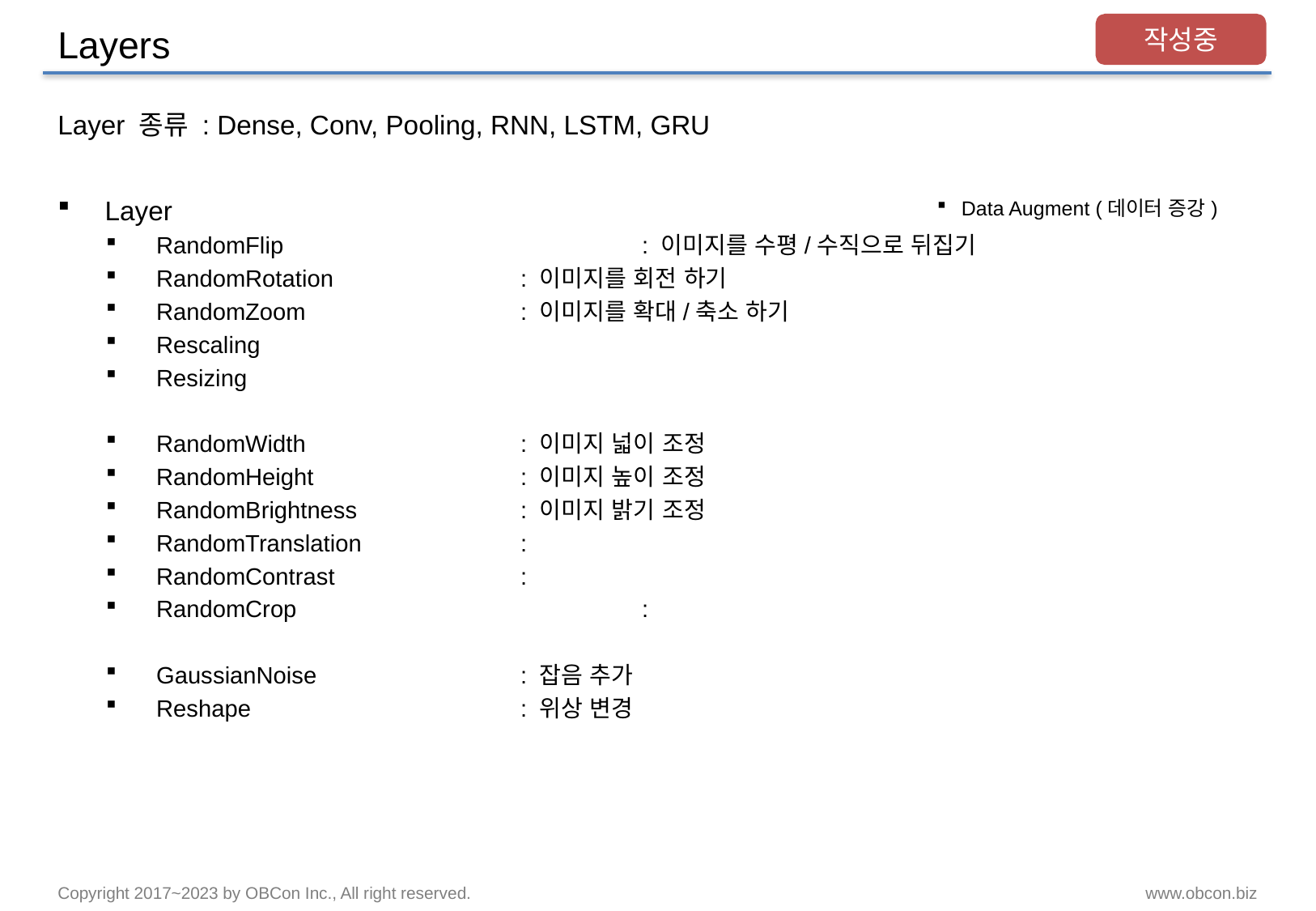

# Layers
작성중
Layer 종류 : Dense, Conv, Pooling, RNN, LSTM, GRU
Layer
RandomFlip			: 이미지를 수평/수직으로 뒤집기
RandomRotation		: 이미지를 회전 하기
RandomZoom		: 이미지를 확대/축소 하기
Rescaling
Resizing

RandomWidth		: 이미지 넓이 조정
RandomHeight		: 이미지 높이 조정
RandomBrightness		: 이미지 밝기 조정
RandomTranslation		:
RandomContrast		:
RandomCrop			:

GaussianNoise		: 잡음 추가
Reshape			: 위상 변경

Data Augment (데이터 증강)